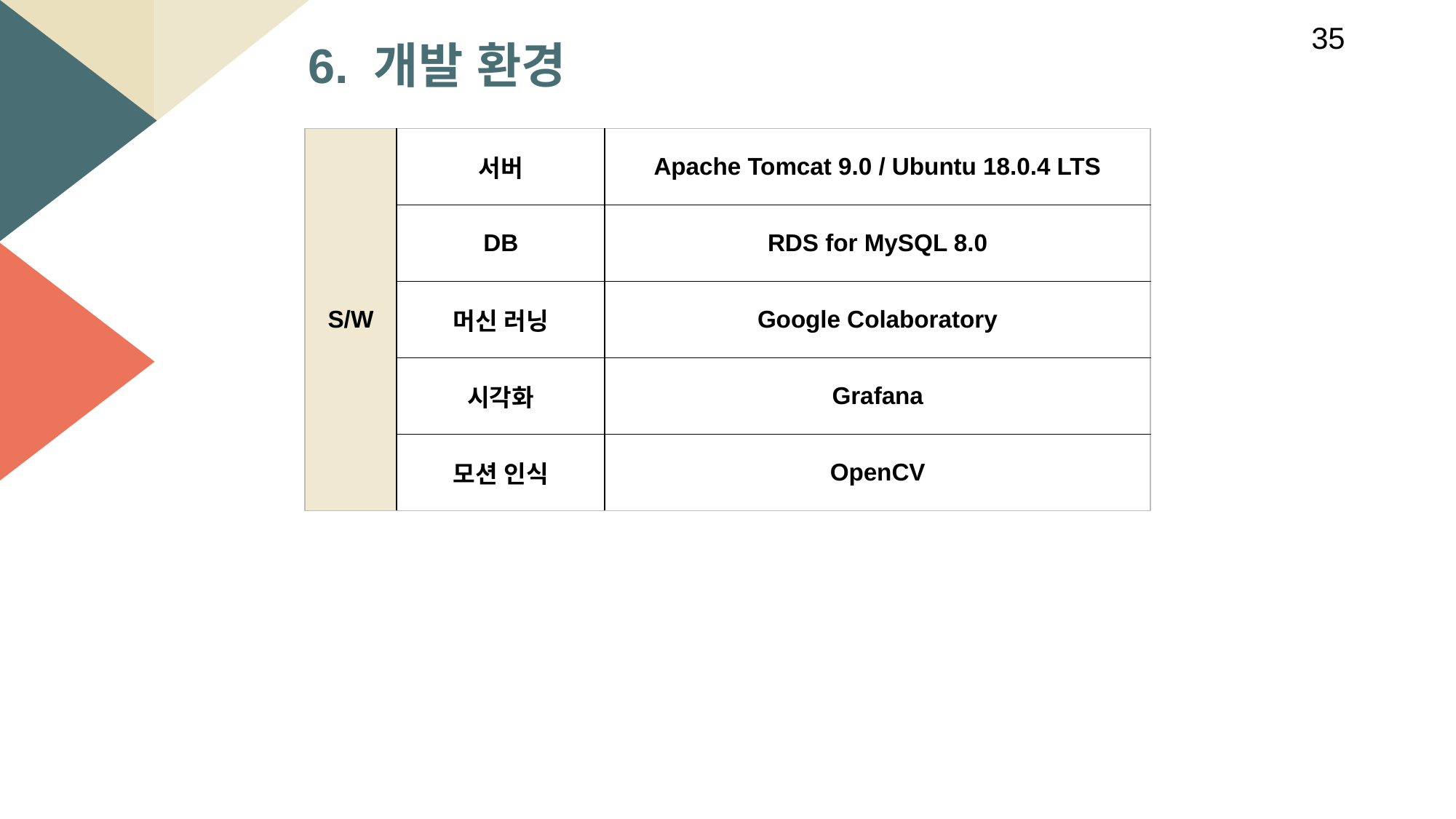

35
6. 개발 환경
| S/W | 서버 | Apache Tomcat 9.0 / Ubuntu 18.0.4 LTS |
| --- | --- | --- |
|  | DB | RDS for MySQL 8.0 |
|  | 머신 러닝 | Google Colaboratory |
|  | 시각화 | Grafana |
|  | 모션 인식 | OpenCV |